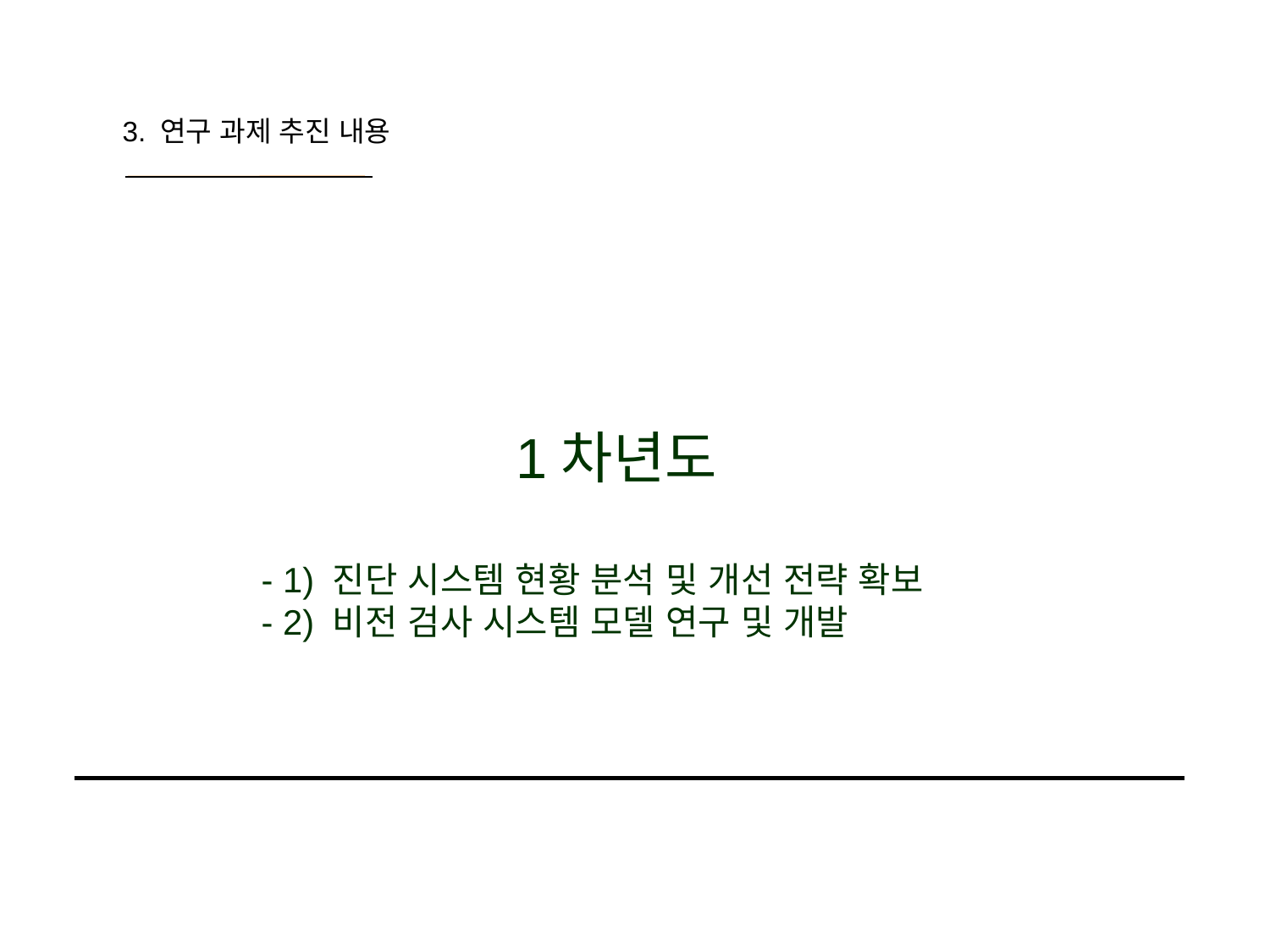

3. 연구 과제 추진 내용
 1차년도

- 1) 진단 시스템 현황 분석 및 개선 전략 확보
- 2) 비전 검사 시스템 모델 연구 및 개발